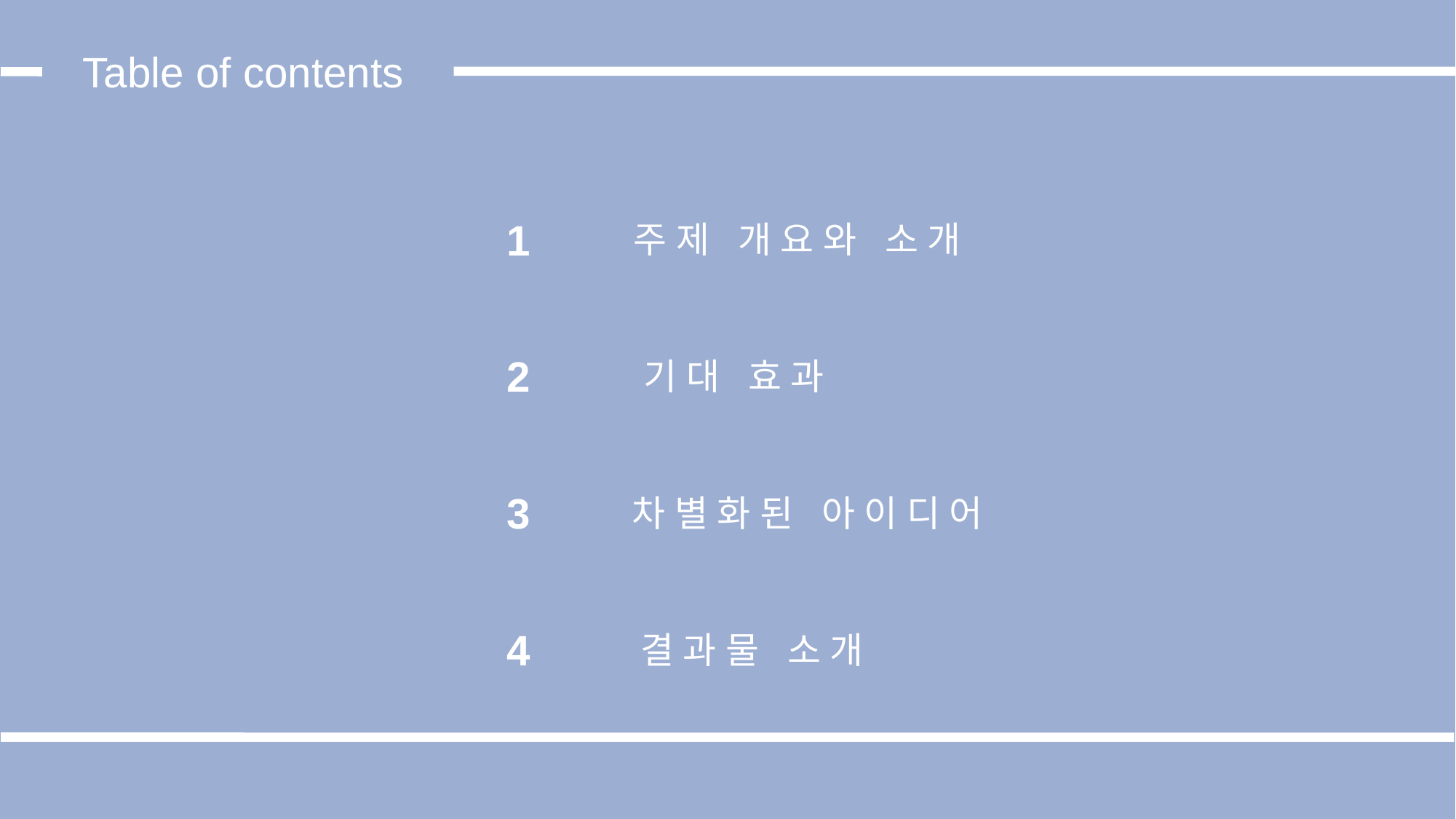

Table of contents
1
주제 개요와 소개
2
기대 효과
3
차별화된 아이디어
4
결과물 소개